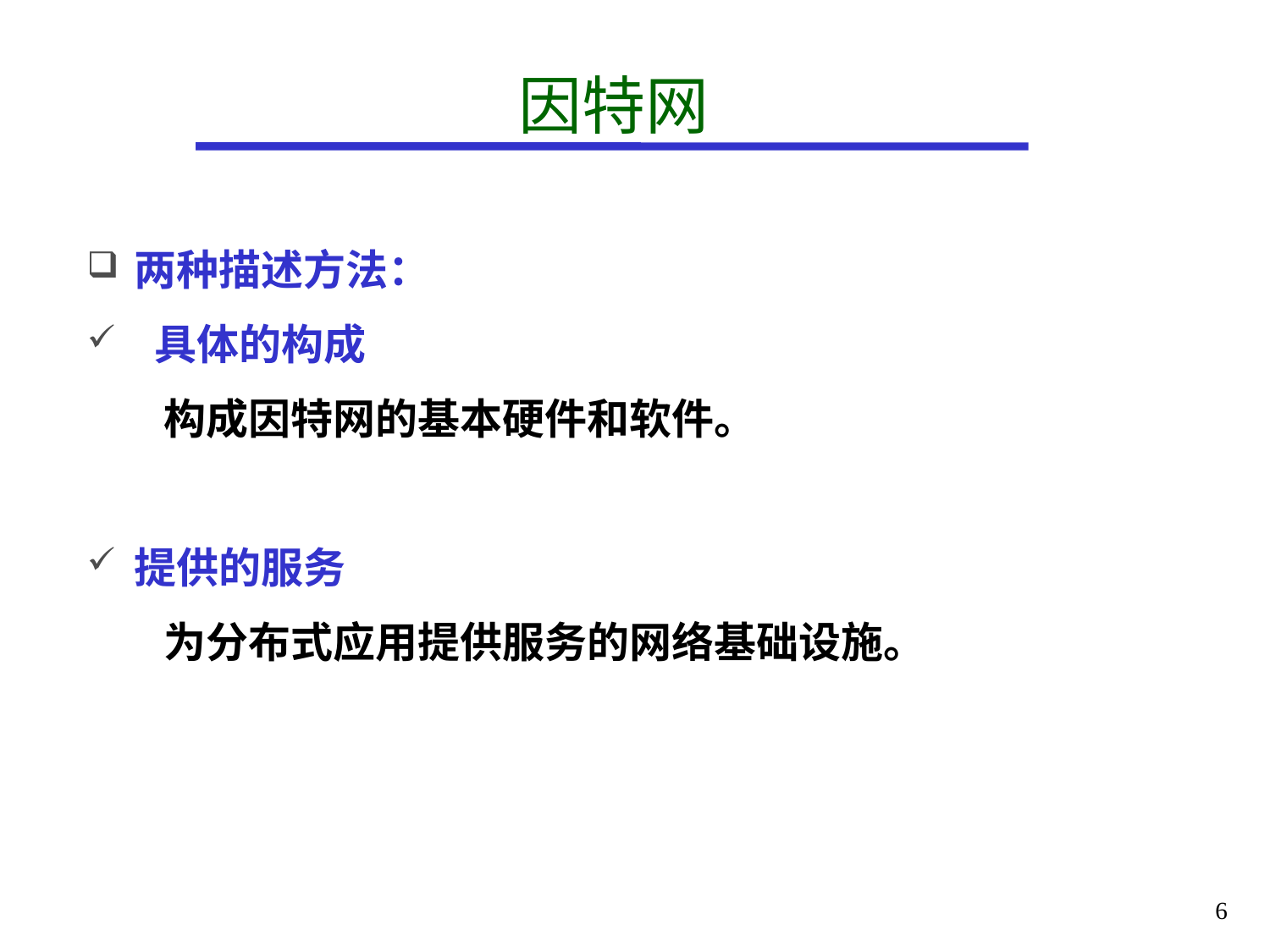

# 因特网
两种描述方法：
 具体的构成
       构成因特网的基本硬件和软件。

提供的服务
       为分布式应用提供服务的网络基础设施。
6